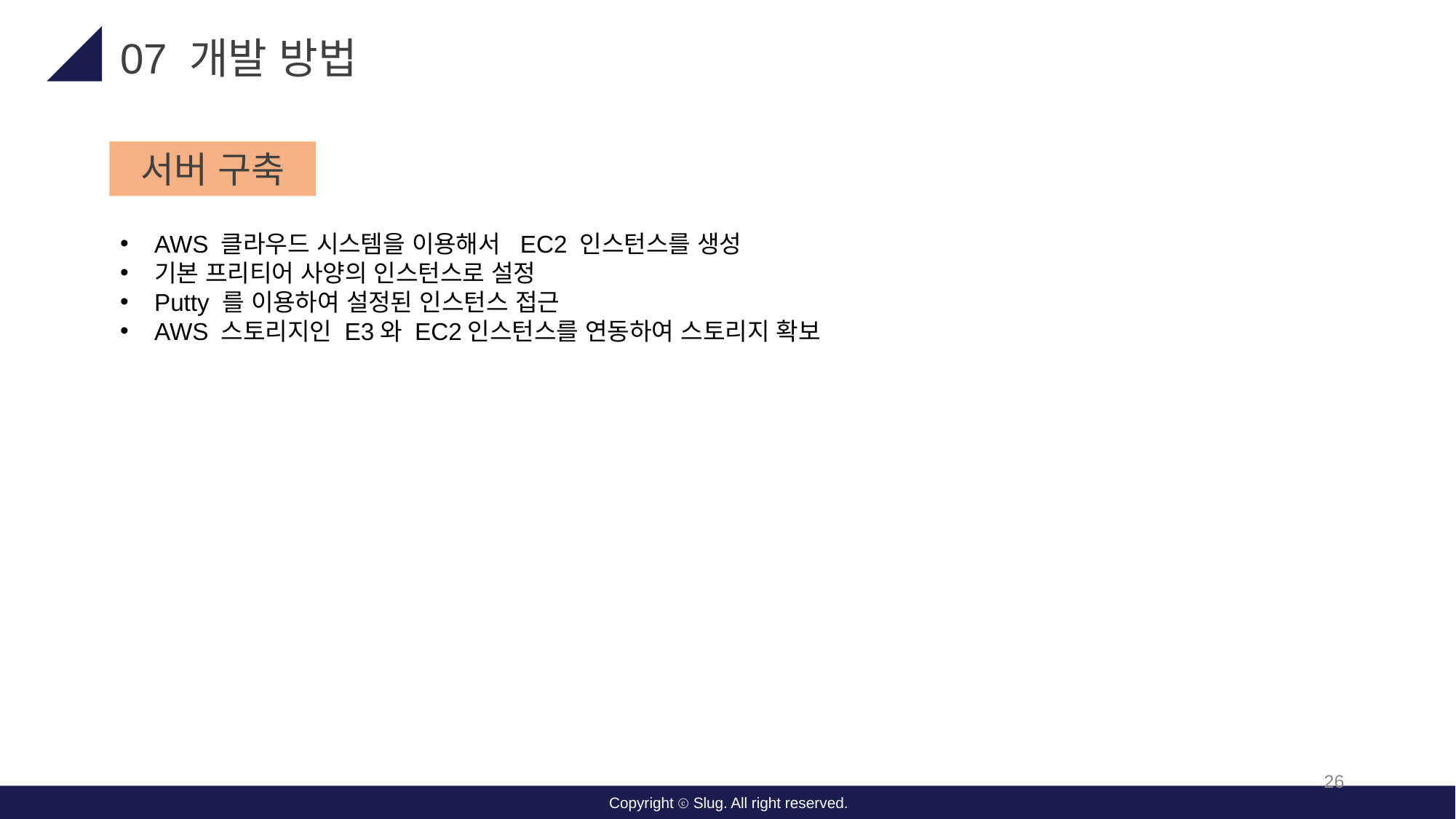

07 개발 방법

서버 구축
AWS 클라우드 시스템을 이용해서  EC2 인스턴스를 생성
기본 프리티어 사양의 인스턴스로 설정
Putty 를 이용하여 설정된 인스턴스 접근
AWS 스토리지인 E3와 EC2인스턴스를 연동하여 스토리지 확보
26

Copyright ⓒ Slug. All right reserved.